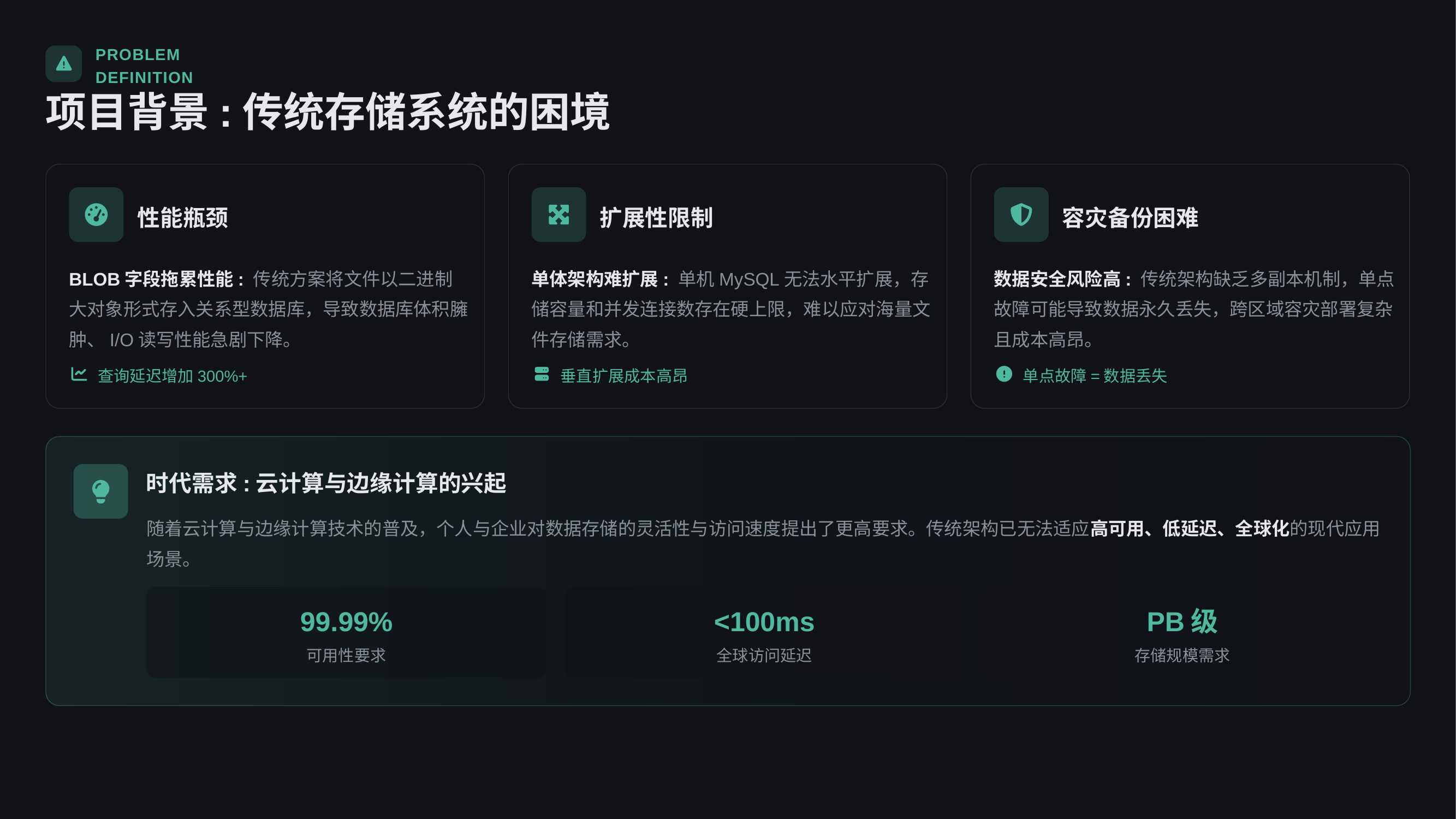

PROBLEM DEFINITION

项目背景:传统存储系统的困境

性能瓶颈
扩展性限制
容灾备份困难

BLOB字段拖累性能: 传统方案将文件以二进制大对象形式存入关系型数据库，导致数据库体积臃肿、I/O读写性能急剧下降。
单体架构难扩展: 单机MySQL无法水平扩展，存储容量和并发连接数存在硬上限，难以应对海量文件存储需求。
数据安全风险高: 传统架构缺乏多副本机制，单点故障可能导致数据永久丢失，跨区域容灾部署复杂且成本高昂。
查询延迟增加300%+
垂直扩展成本高昂
单点故障=数据丢失

时代需求:云计算与边缘计算的兴起

随着云计算与边缘计算技术的普及，个人与企业对数据存储的灵活性与访问速度提出了更高要求。传统架构已无法适应高可用、低延迟、全球化的现代应用场景。

99.99%
<100ms
PB级
可用性要求
全球访问延迟
存储规模需求